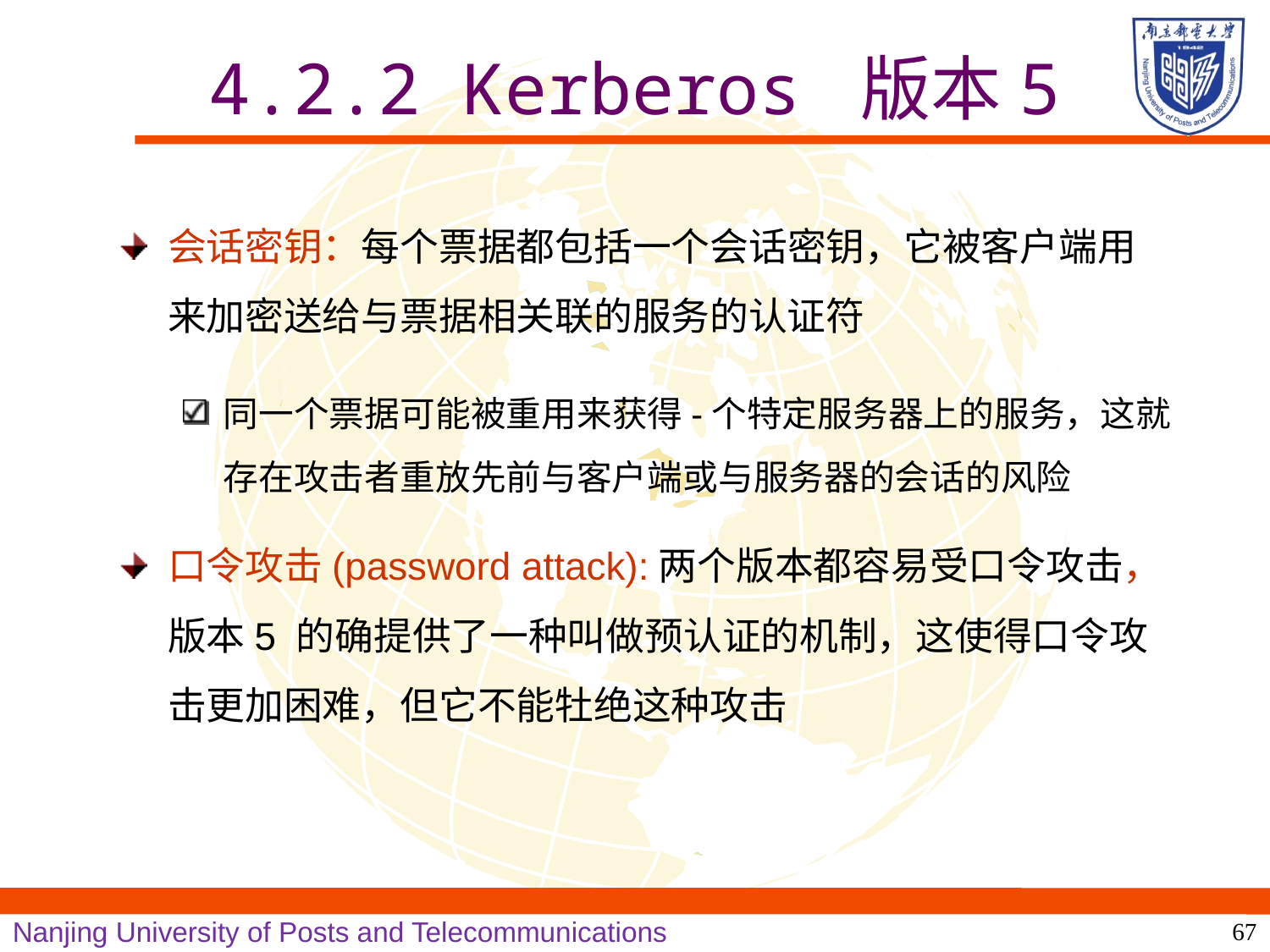

# 4.2.2 Kerberos 版本5
会话密钥：每个票据都包括一个会话密钥，它被客户端用来加密送给与票据相关联的服务的认证符
同一个票据可能被重用来获得-个特定服务器上的服务，这就存在攻击者重放先前与客户端或与服务器的会话的风险
口令攻击(password attack):两个版本都容易受口令攻击，版本5 的确提供了一种叫做预认证的机制，这使得口令攻击更加困难，但它不能牡绝这种攻击
67